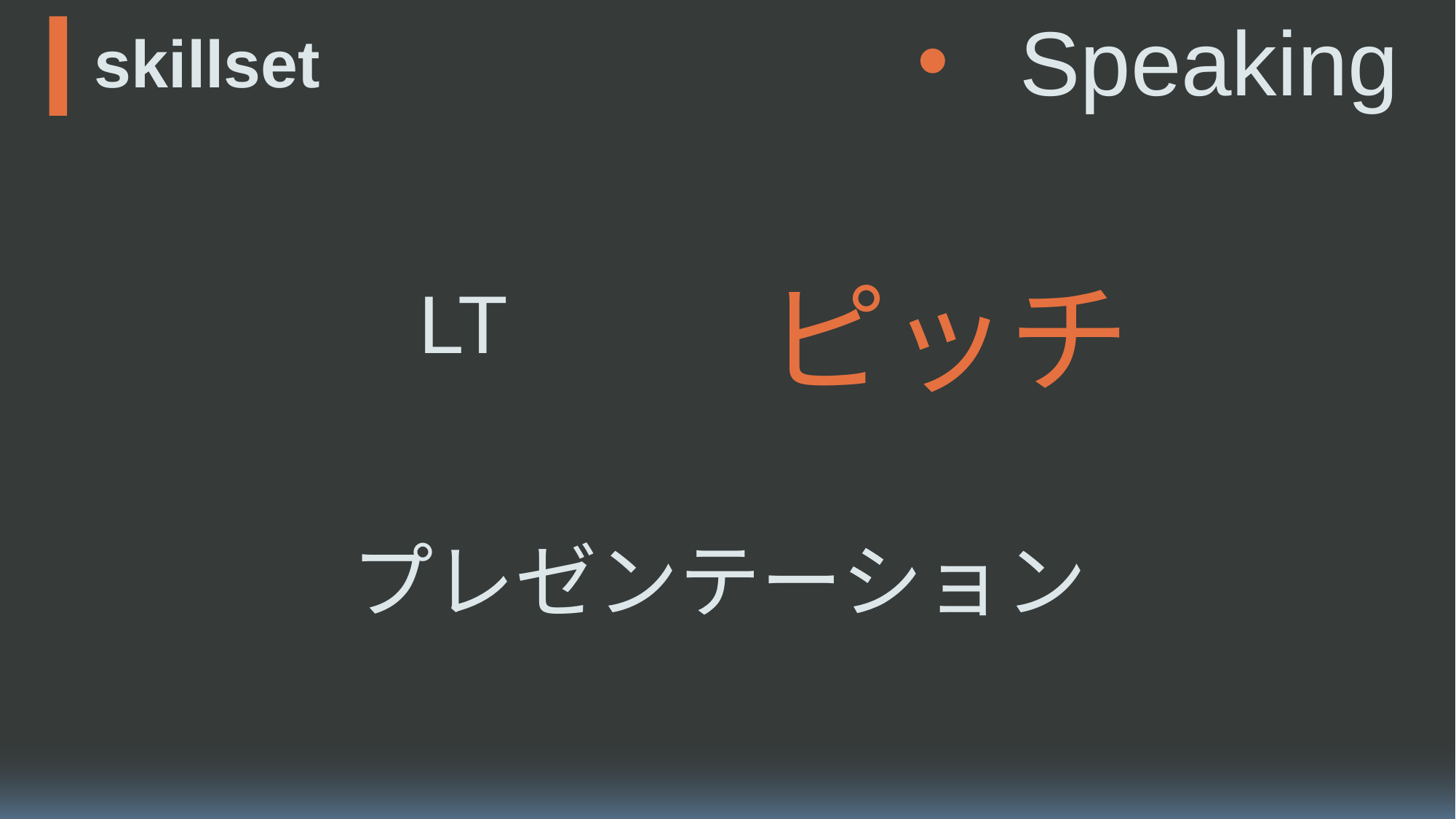

Programming
Design
Speaking
# skillset
intro
ピッチ
煽る
LT
怒らせる
skillset
プレゼンテーション
I hope you…
at last
Other
騙す